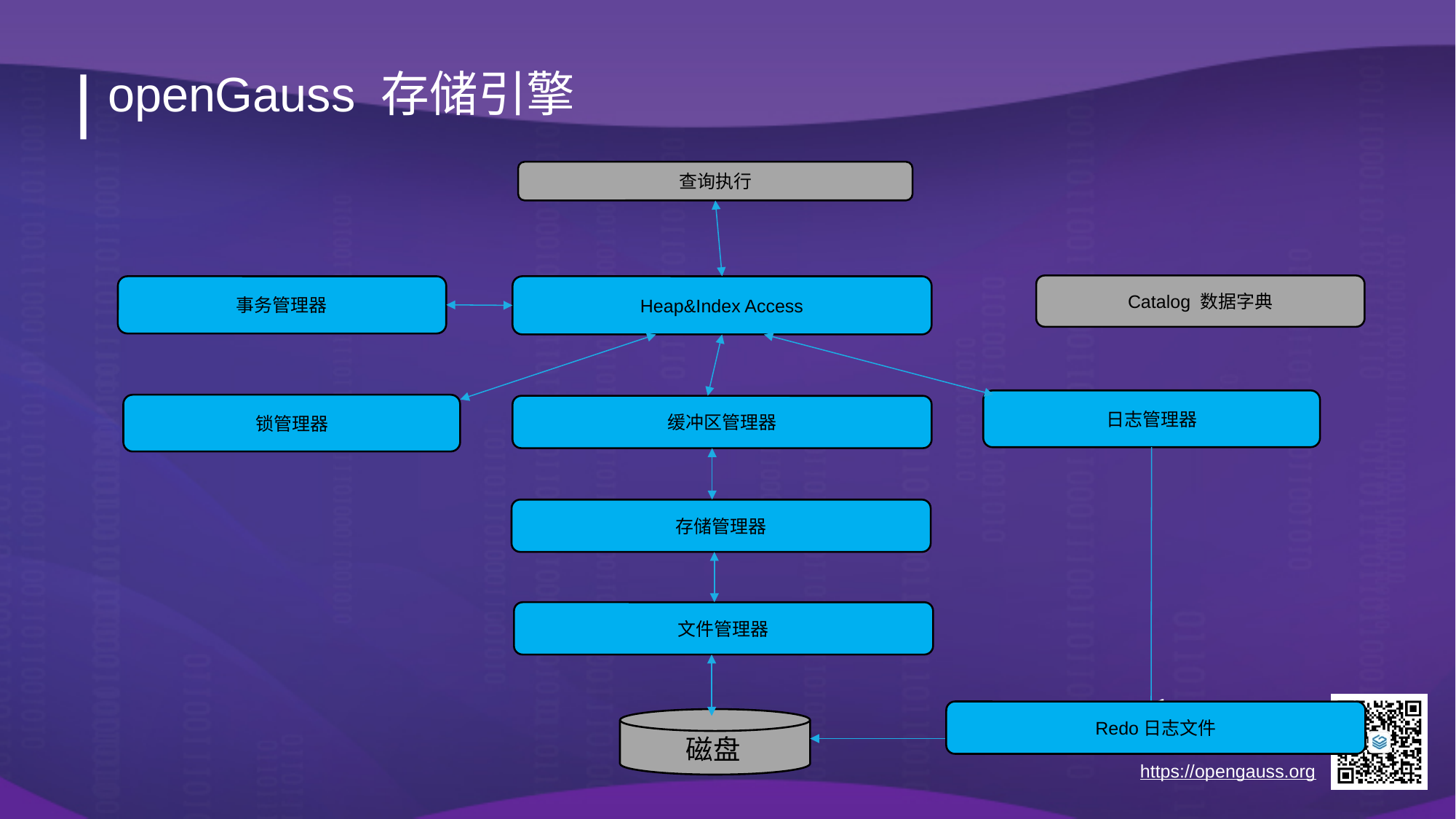

openGauss 存储引擎
查询执行
事务管理器
Heap&Index Access
锁管理器
缓冲区管理器
Catalog 数据字典
日志管理器
存储管理器
文件管理器
Redo日志文件

磁盘